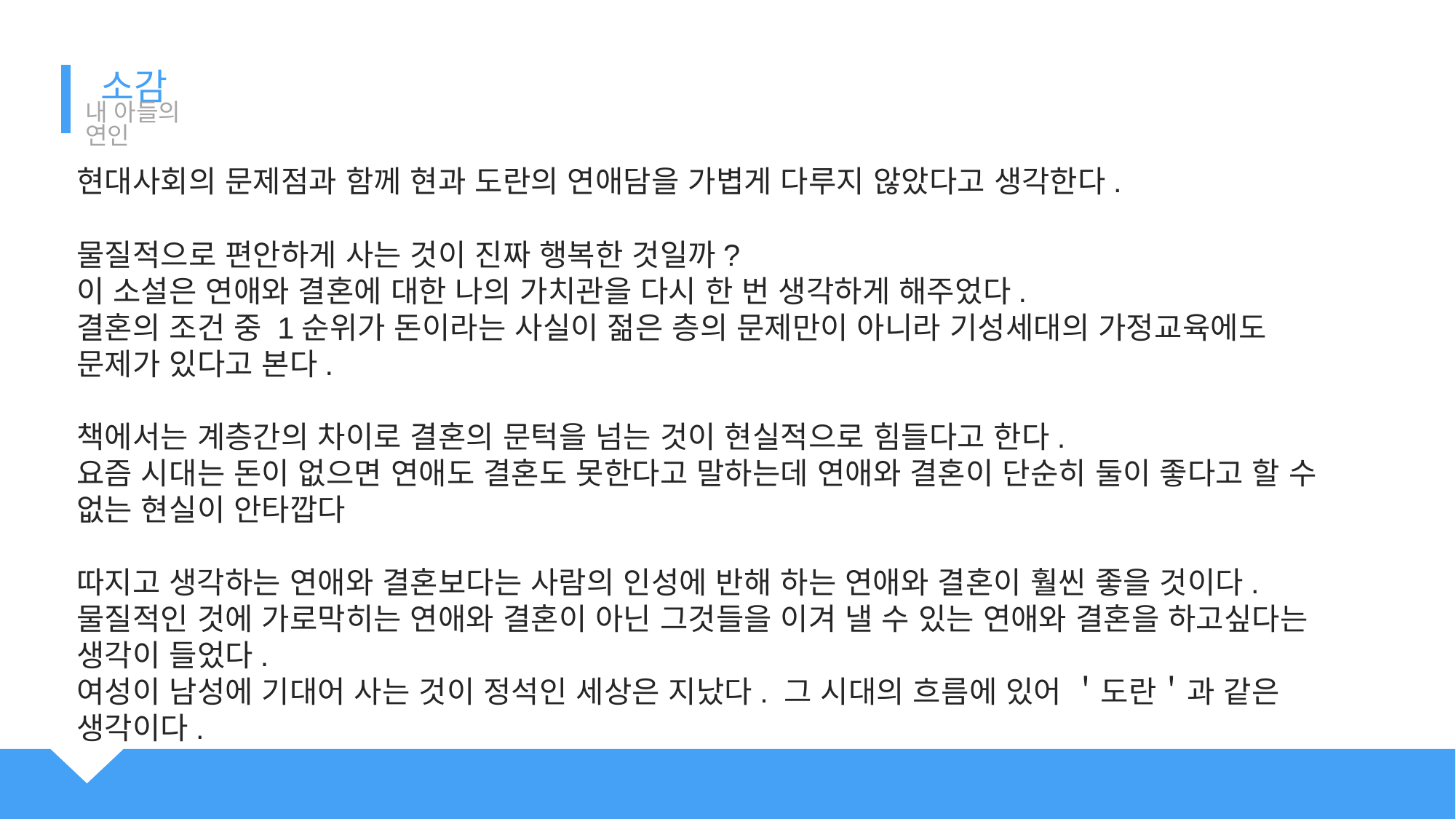

소감
내 아들의 연인
현대사회의 문제점과 함께 현과 도란의 연애담을 가볍게 다루지 않았다고 생각한다.

물질적으로 편안하게 사는 것이 진짜 행복한 것일까?
이 소설은 연애와 결혼에 대한 나의 가치관을 다시 한 번 생각하게 해주었다.
결혼의 조건 중 1순위가 돈이라는 사실이 젊은 층의 문제만이 아니라 기성세대의 가정교육에도 문제가 있다고 본다.

책에서는 계층간의 차이로 결혼의 문턱을 넘는 것이 현실적으로 힘들다고 한다.
요즘 시대는 돈이 없으면 연애도 결혼도 못한다고 말하는데 연애와 결혼이 단순히 둘이 좋다고 할 수 없는 현실이 안타깝다

따지고 생각하는 연애와 결혼보다는 사람의 인성에 반해 하는 연애와 결혼이 훨씬 좋을 것이다.
물질적인 것에 가로막히는 연애와 결혼이 아닌 그것들을 이겨 낼 수 있는 연애와 결혼을 하고싶다는 생각이 들었다.
여성이 남성에 기대어 사는 것이 정석인 세상은 지났다. 그 시대의 흐름에 있어 ＇도란＇과 같은 생각이다.

문학과 인간의 이해